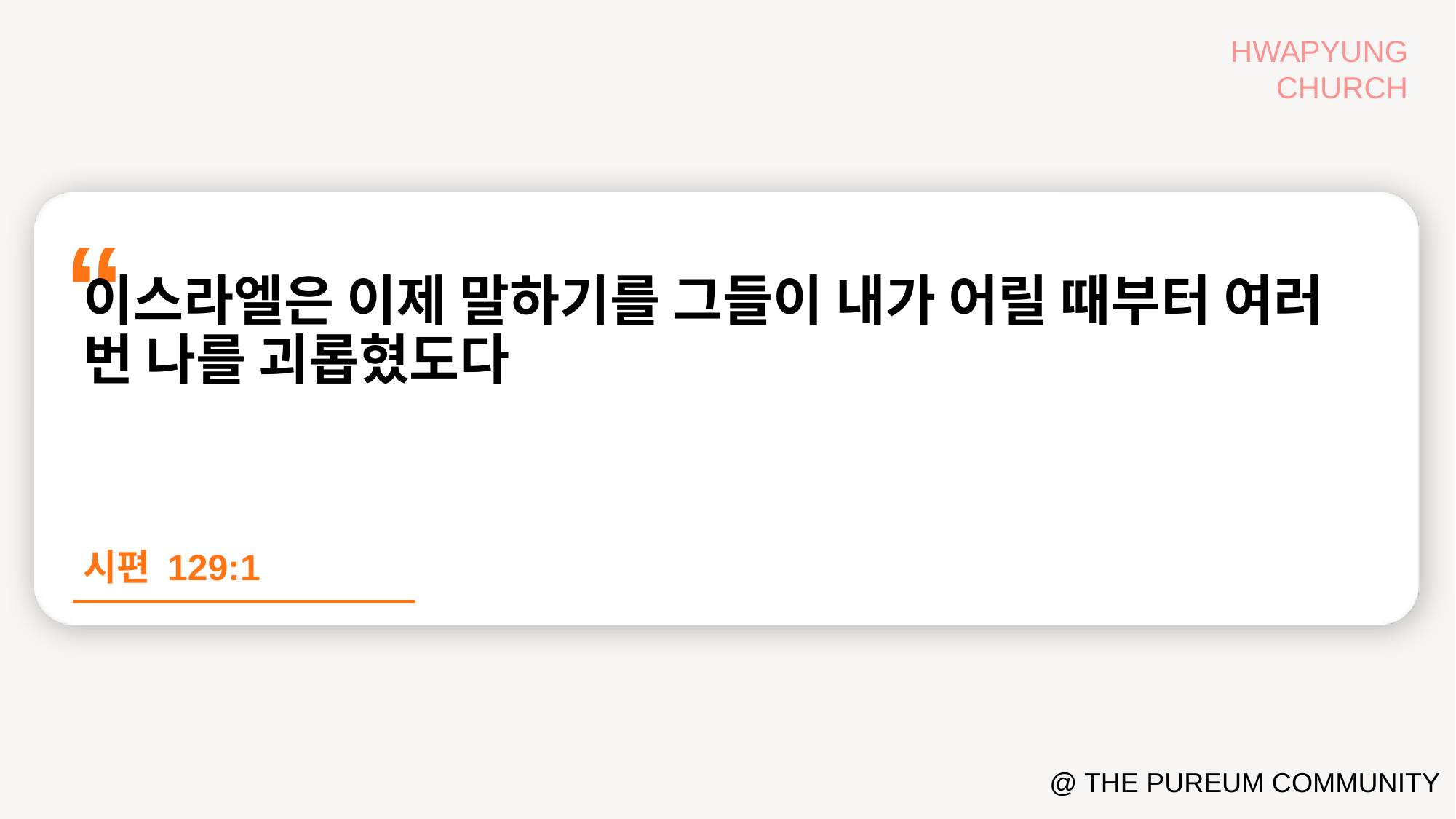

이스라엘은 이제 말하기를 그들이 내가 어릴 때부터 여러 번 나를 괴롭혔도다
시편 129:1